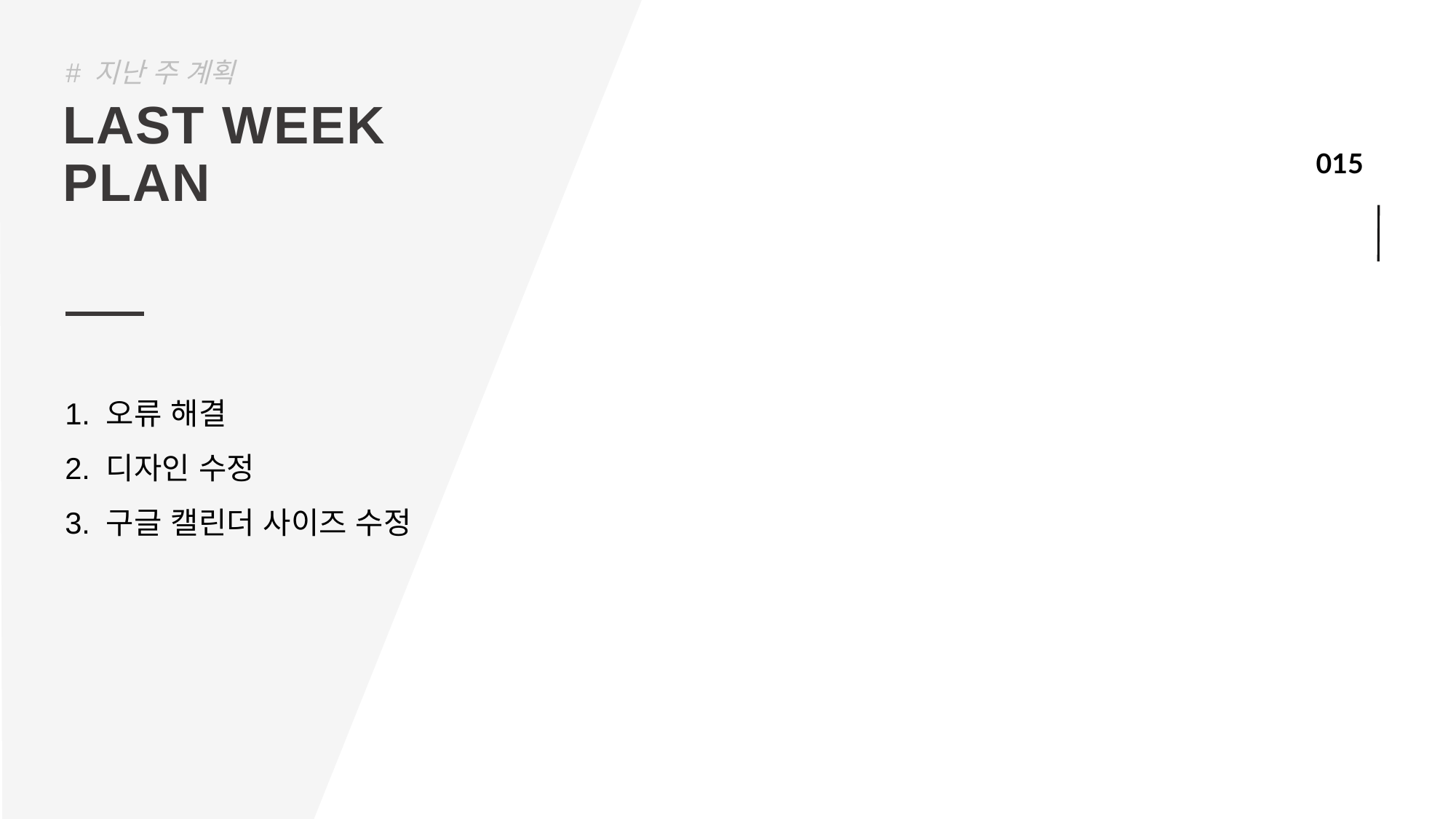

# 지난 주 계획
LAST WEEK
PLAN
오류 해결
디자인 수정
구글 캘린더 사이즈 수정